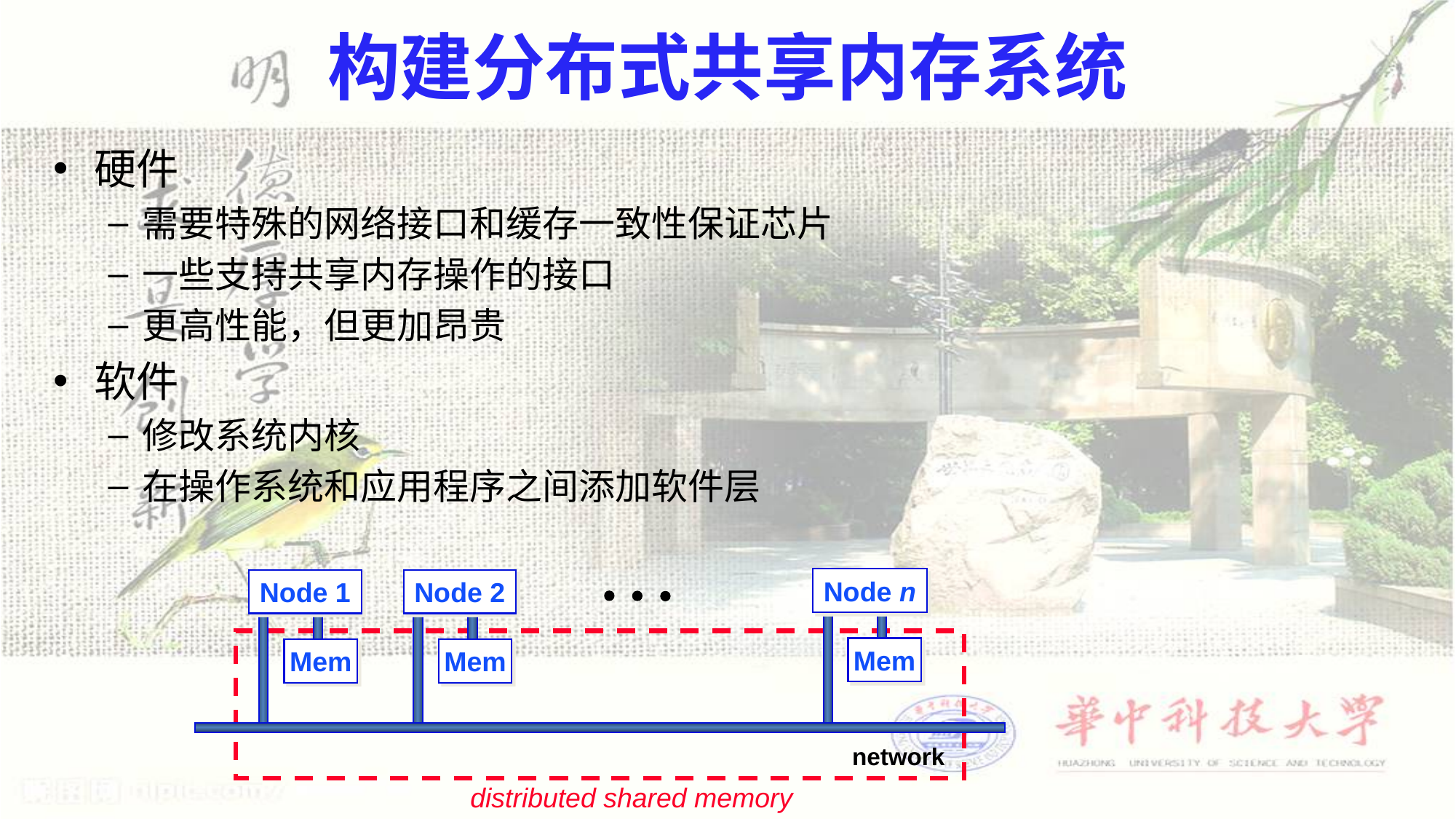

# 构建分布式共享内存系统
硬件
需要特殊的网络接口和缓存一致性保证芯片
一些支持共享内存操作的接口
更高性能，但更加昂贵
软件
修改系统内核
在操作系统和应用程序之间添加软件层
Node n
Node 1
Node 2

distributed shared memory
Mem
Mem
Mem

network